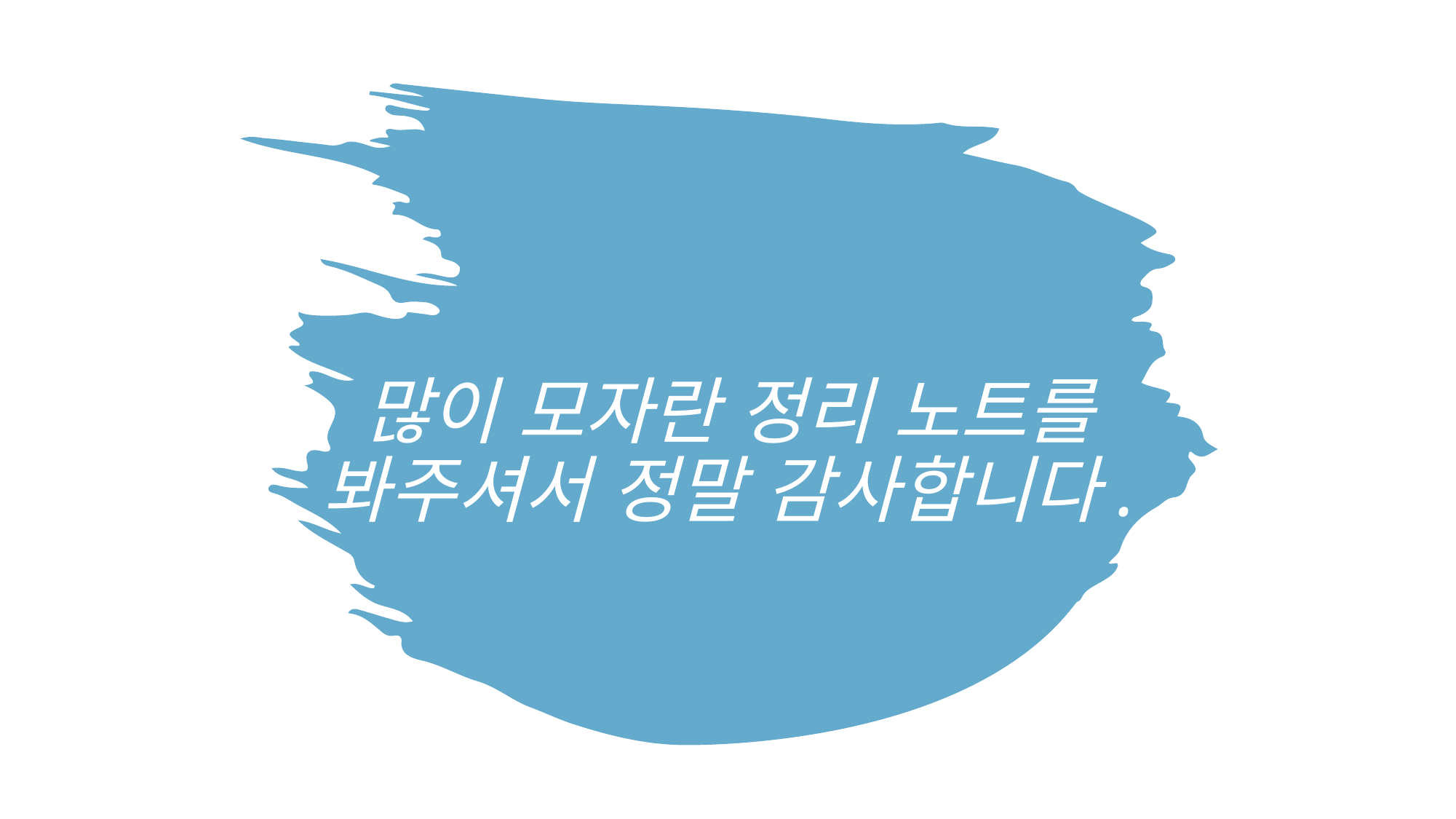

많이 모자란 정리 노트를 봐주셔서 정말 감사합니다.